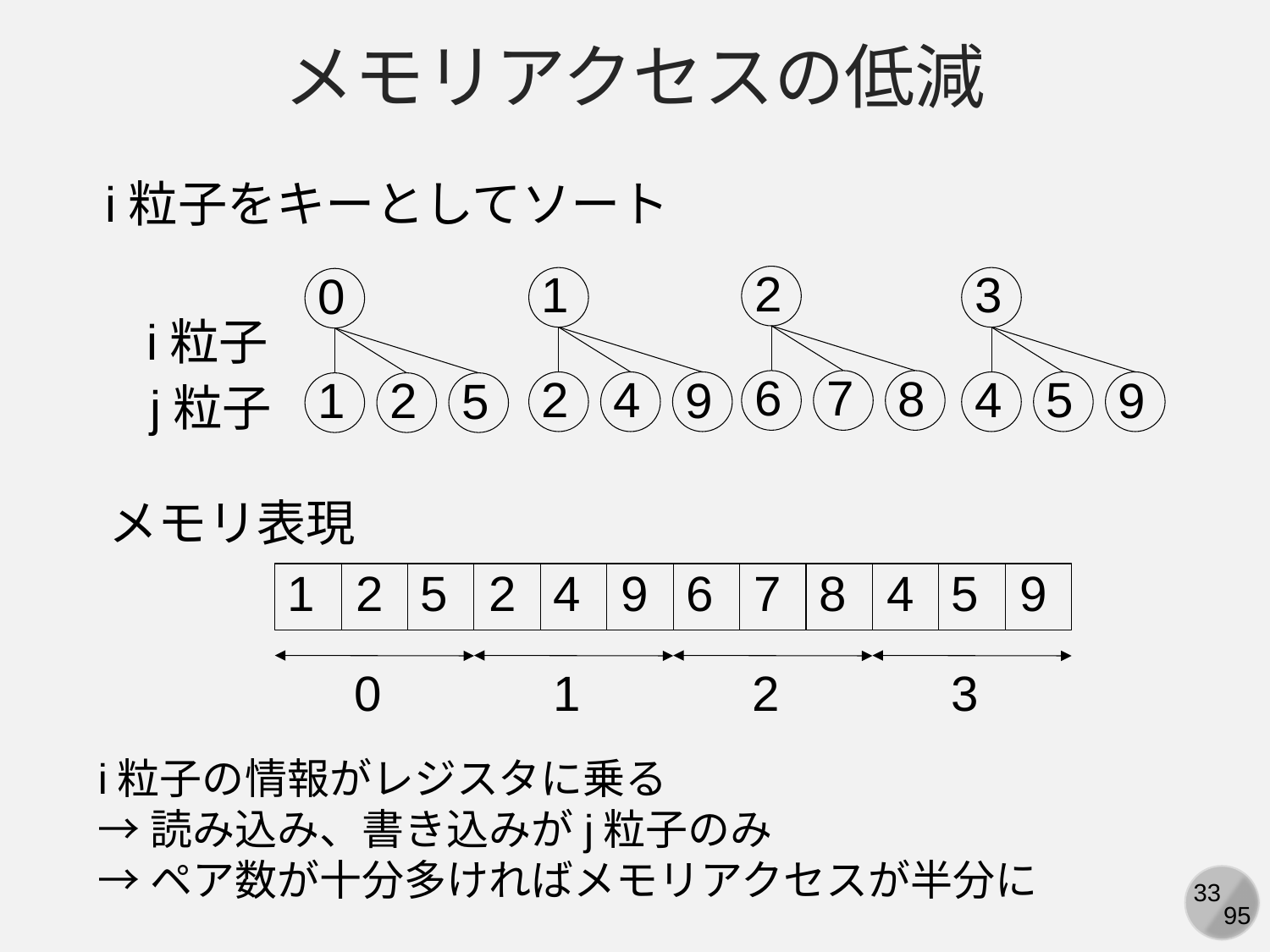

メモリアクセスの低減
i粒子をキーとしてソート
2
1
3
0

6
7
8
2
4
4
5
1
2
9
9
5

i粒子
j粒子
メモリ表現
1
2
5
2
4
9
6
7
8
4
5
9

0
1
2
3
i粒子の情報がレジスタに乗る
→読み込み、書き込みがj粒子のみ
→ペア数が十分多ければメモリアクセスが半分に